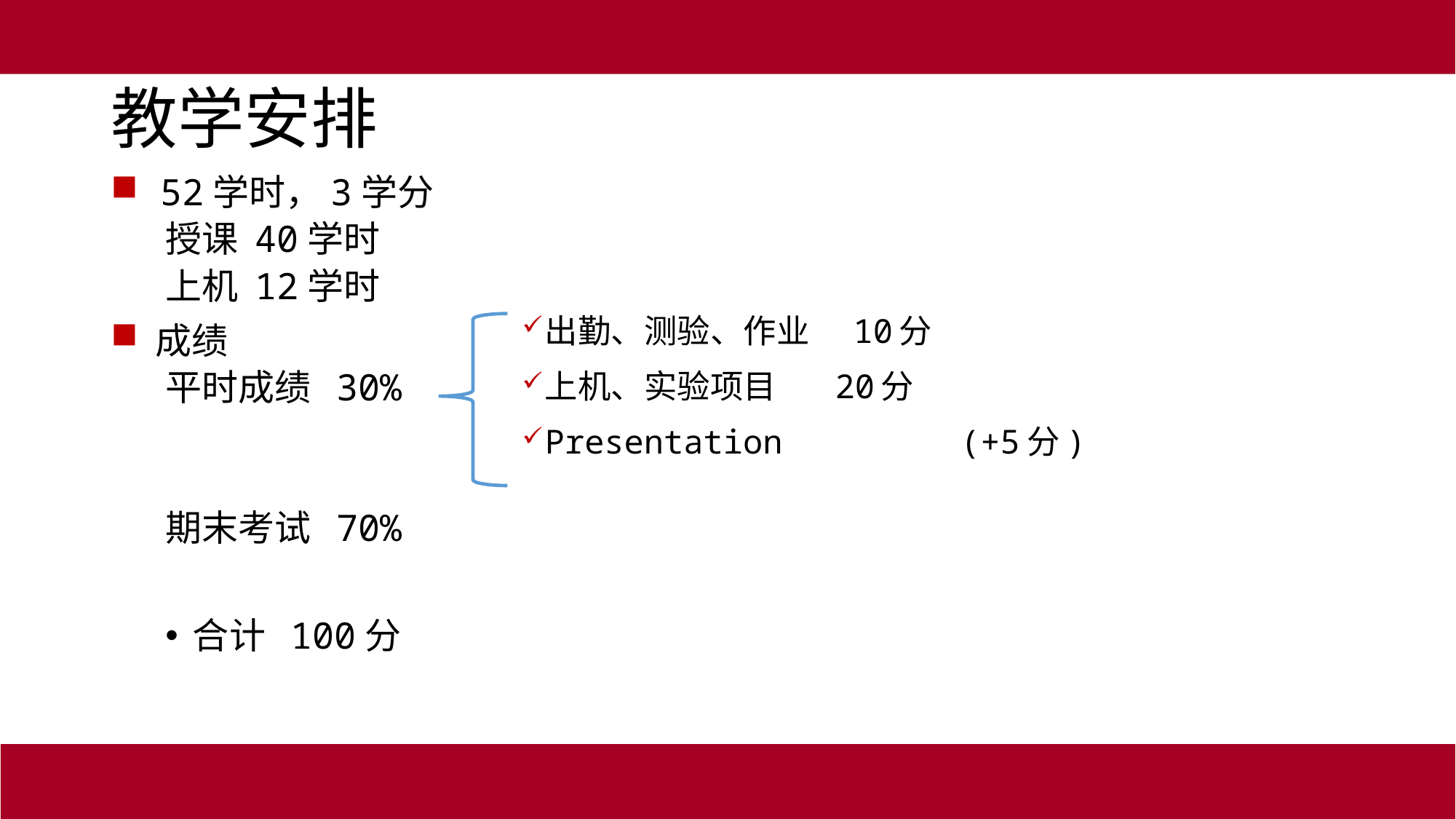

# 教学安排
 52学时，3学分
授课 40学时
上机 12学时
 成绩
平时成绩  30%

期末考试  70%

合计  100分

出勤、测验、作业     10分
上机、实验项目       20分
Presentation         (+5分)

2